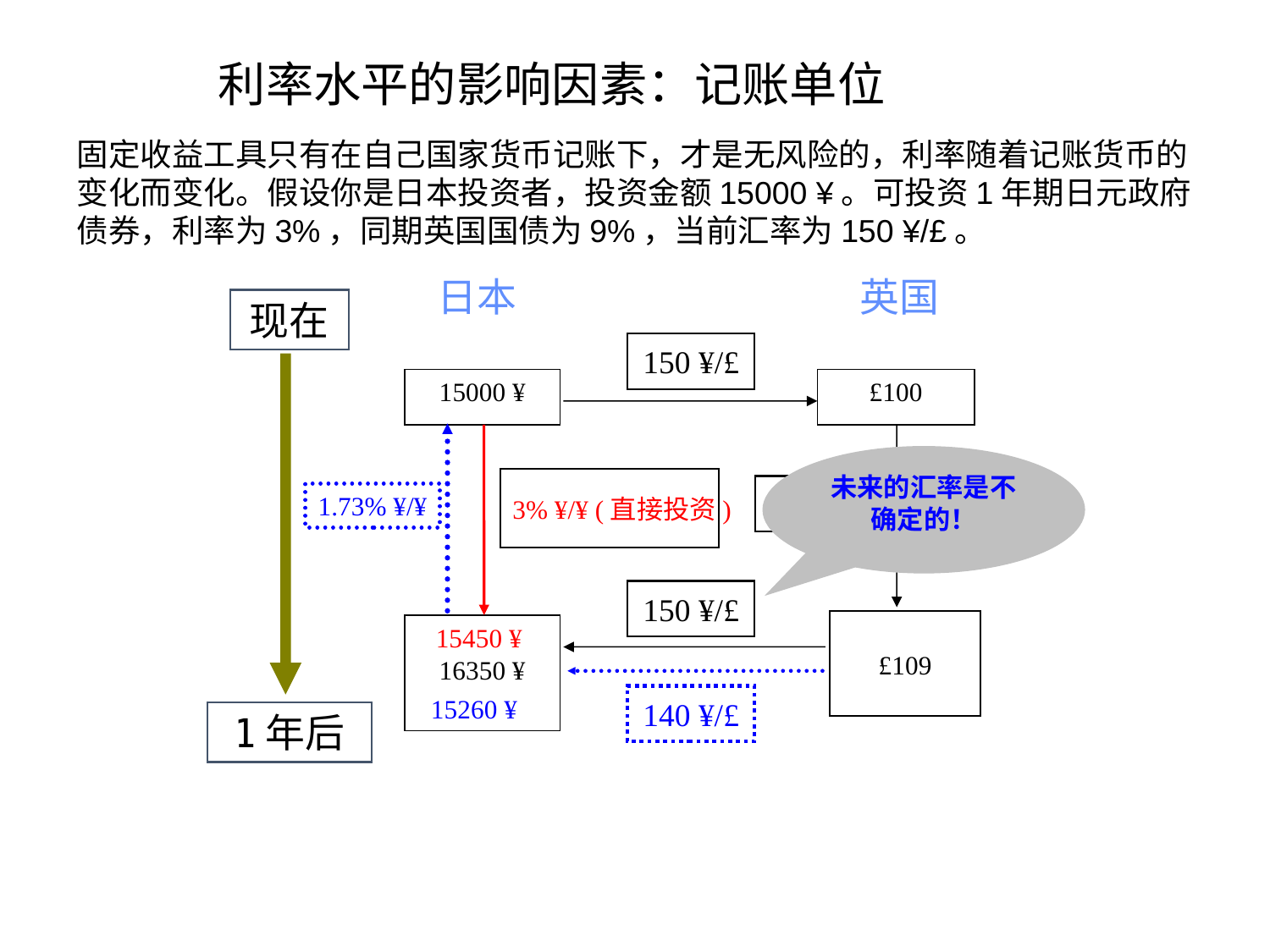

# 利率水平的影响因素：记账单位
固定收益工具只有在自己国家货币记账下，才是无风险的，利率随着记账货币的变化而变化。假设你是日本投资者，投资金额15000 ¥。可投资1年期日元政府债券，利率为3%，同期英国国债为9%，当前汇率为150 ¥/£。

日本
英国
150 ¥/£
15000 ¥
£100

3% ¥/¥ (直接投资)
9%£/£
150 ¥/£

£109
15450 ¥
16350 ¥

现在

1.73% ¥/¥
未来的汇率是不确定的！

140 ¥/£
15260 ¥
1年后